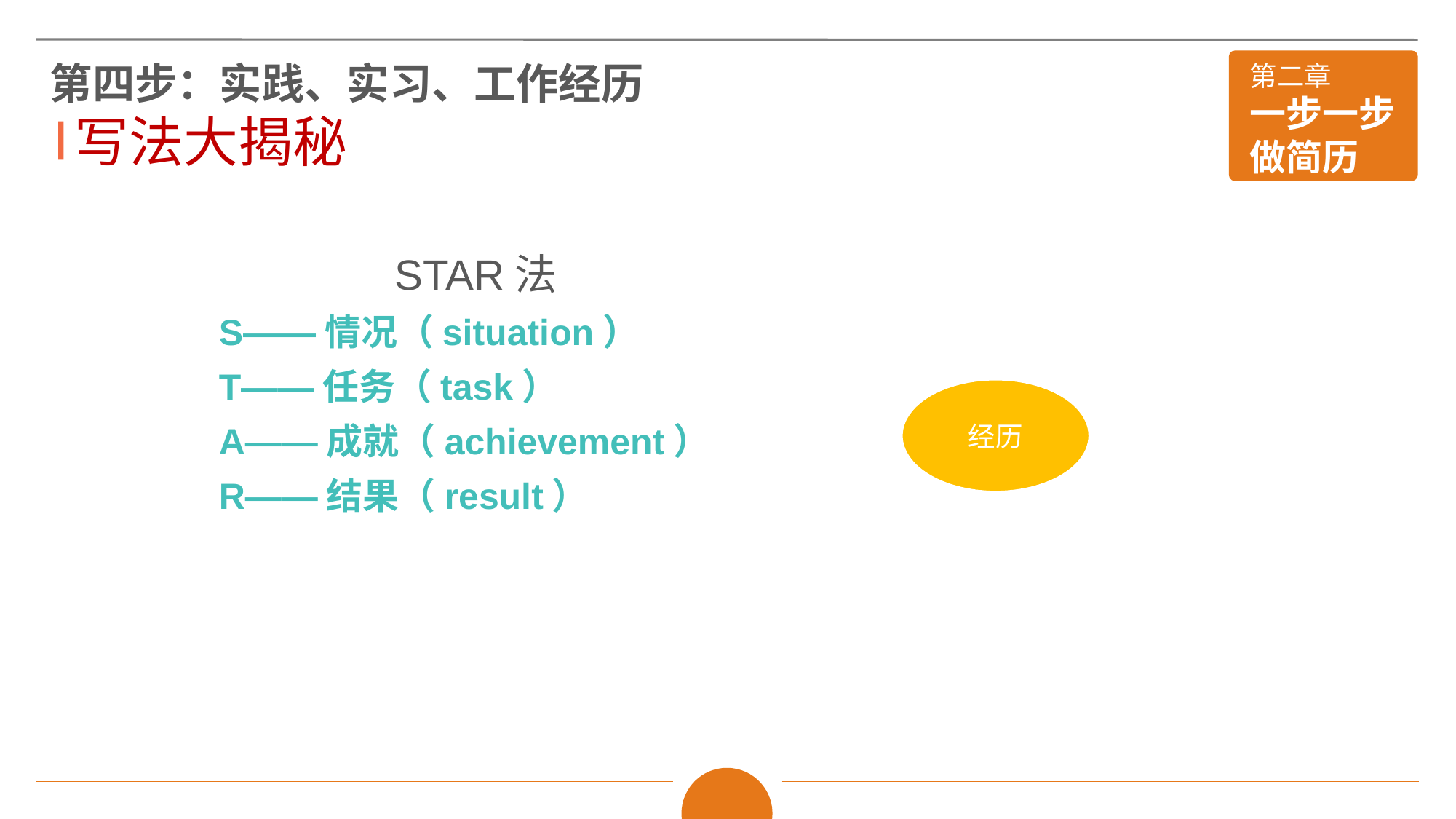

第四步：实践、实习、工作经历
写法大揭秘

经历
情况
任务
成就
结果
STAR法
S——情况（situation）
T——任务（task）
A——成就（achievement）
R——结果（result）

21